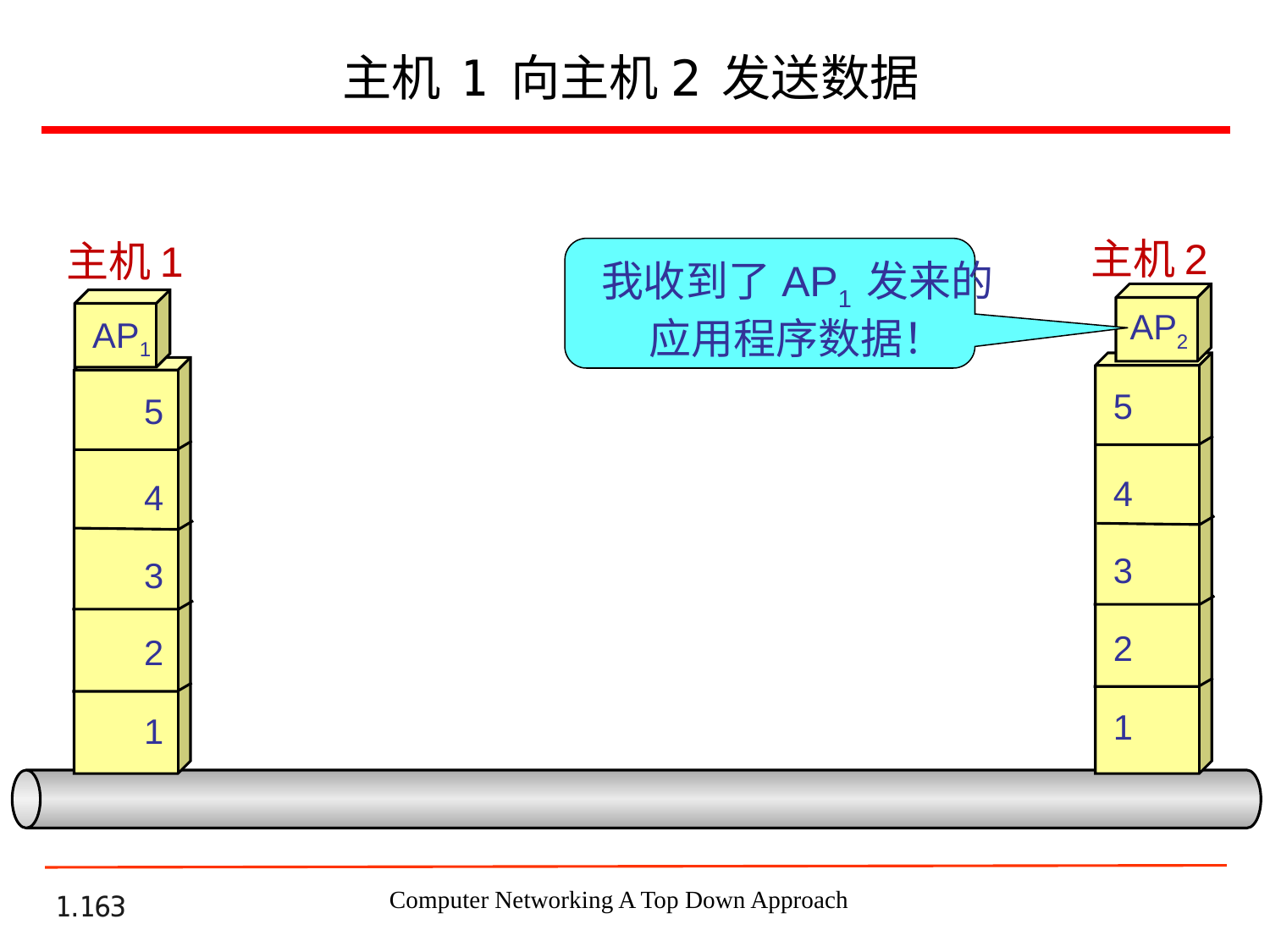

# 主机 1 向主机 2 发送数据

主机 2
主机 1

我收到了 AP1 发来的
应用程序数据！

AP2
AP1

5
5

4
4

3
3

2
2

1
1